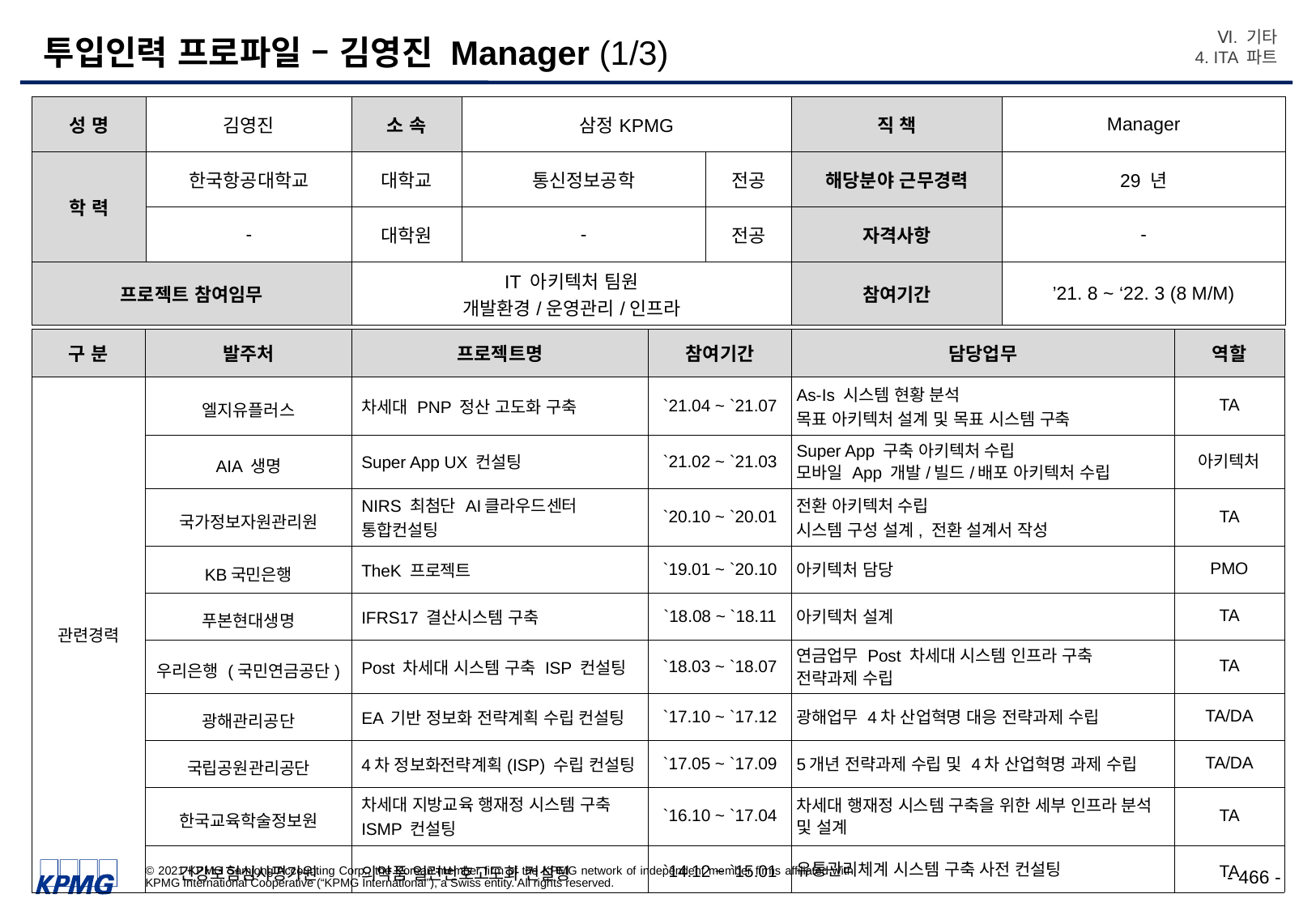

Ⅵ. 기타
4. ITA 파트
# 투입인력 프로파일 – 김영진 Manager (1/3)
| 성 명 | 김영진 | 소 속 | 삼정KPMG |  | 직 책 | Manager |
| --- | --- | --- | --- | --- | --- | --- |
| 학 력 | 한국항공대학교 | 대학교 | 통신정보공학 | 전공 | 해당분야 근무경력 | 29 년 |
|  | - | 대학원 | - | 전공 | 자격사항 | - |
| 프로젝트 참여임무 |  | IT 아키텍처 팀원 개발환경/운영관리/인프라 |  |  | 참여기간 | ’21. 8 ~ ‘22. 3 (8 M/M) |
| 구 분 | 발주처 | 프로젝트명 | 참여기간 | 담당업무 | 역할 |
| --- | --- | --- | --- | --- | --- |
| 관련경력 | 엘지유플러스 | 차세대 PNP 정산 고도화 구축 | `21.04 ~ `21.07 | As-Is 시스템 현황 분석 목표 아키텍처 설계 및 목표 시스템 구축 | TA |
|  | AIA 생명 | Super App UX 컨설팅 | `21.02 ~ `21.03 | Super App 구축 아키텍처 수립 모바일 App 개발/빌드/배포 아키텍처 수립 | 아키텍처 |
|  | 국가정보자원관리원 | NIRS 최첨단 AI클라우드센터 통합컨설팅 | `20.10 ~ `20.01 | 전환 아키텍처 수립 시스템 구성 설계, 전환 설계서 작성 | TA |
|  | KB국민은행 | TheK 프로젝트 | `19.01 ~ `20.10 | 아키텍처 담당 | PMO |
|  | 푸본현대생명 | IFRS17 결산시스템 구축 | `18.08 ~ `18.11 | 아키텍처 설계 | TA |
|  | 우리은행 (국민연금공단) | Post 차세대 시스템 구축 ISP 컨설팅 | `18.03 ~ `18.07 | 연금업무 Post 차세대 시스템 인프라 구축 전략과제 수립 | TA |
|  | 광해관리공단 | EA 기반 정보화 전략계획 수립 컨설팅 | `17.10 ~ `17.12 | 광해업무 4차 산업혁명 대응 전략과제 수립 | TA/DA |
|  | 국립공원관리공단 | 4차 정보화전략계획(ISP) 수립 컨설팅 | `17.05 ~ `17.09 | 5개년 전략과제 수립 및 4차 산업혁명 과제 수립 | TA/DA |
|  | 한국교육학술정보원 | 차세대 지방교육 행재정 시스템 구축 ISMP 컨설팅 | `16.10 ~ `17.04 | 차세대 행재정 시스템 구축을 위한 세부 인프라 분석 및 설계 | TA |
|  | 건강보험심사평가원 | 의약품 일련번호고도화 컨설팅 | `14.12 ~ `15.01 | 유통관리체계 시스템 구축 사전 컨설팅 | TA |